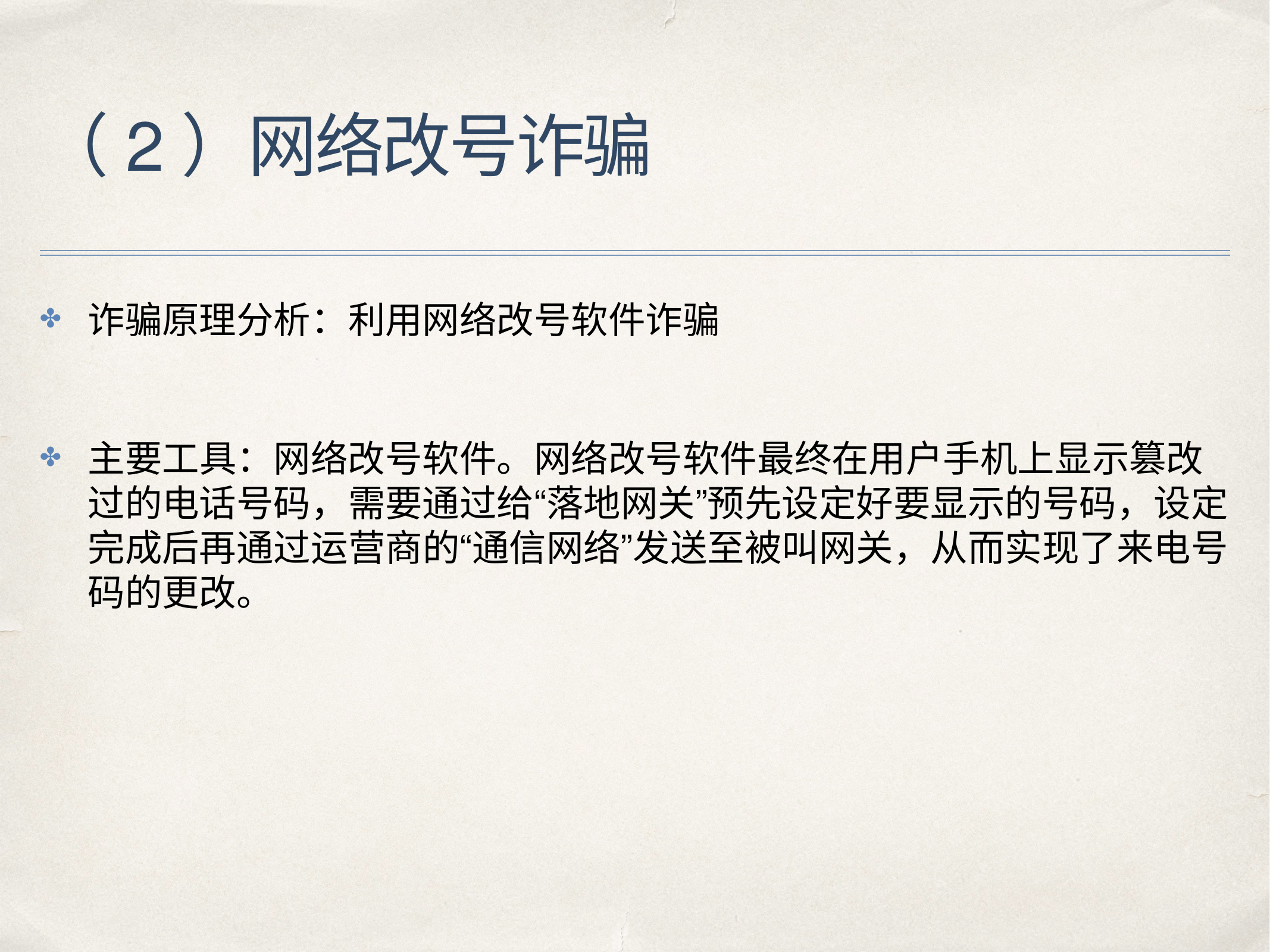

16
# （2）网络改号诈骗
诈骗原理分析：利用网络改号软件诈骗
主要工具：网络改号软件。网络改号软件最终在用户手机上显示篡改过的电话号码，需要通过给“落地网关”预先设定好要显示的号码，设定完成后再通过运营商的“通信网络”发送至被叫网关，从而实现了来电号码的更改。